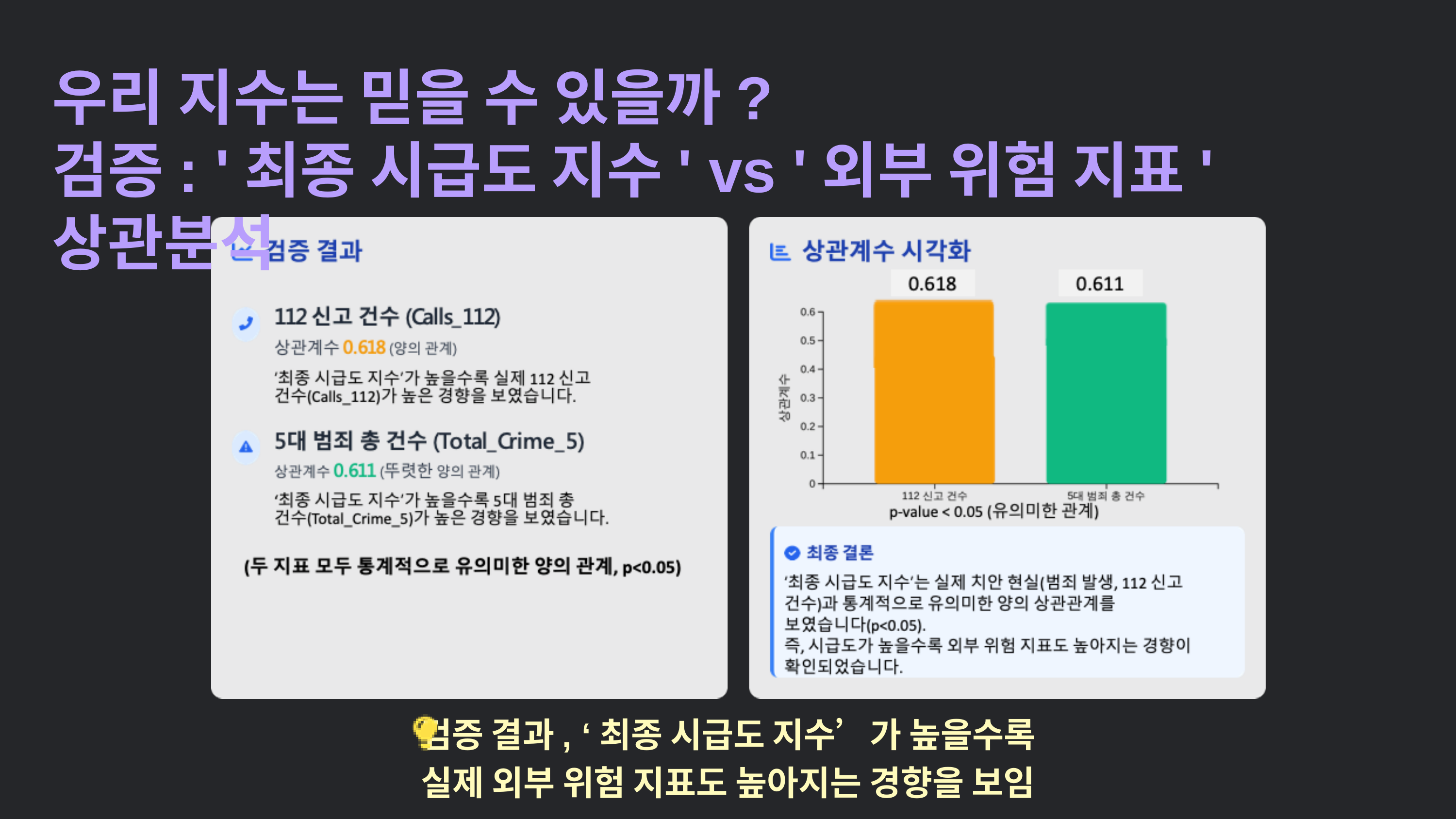

우리 지수는 믿을 수 있을까?
검증: '최종 시급도 지수' vs '외부 위험 지표' 상관분석

검증 결과, ‘최종 시급도 지수’가 높을수록
실제 외부 위험 지표도 높아지는 경향을 보임